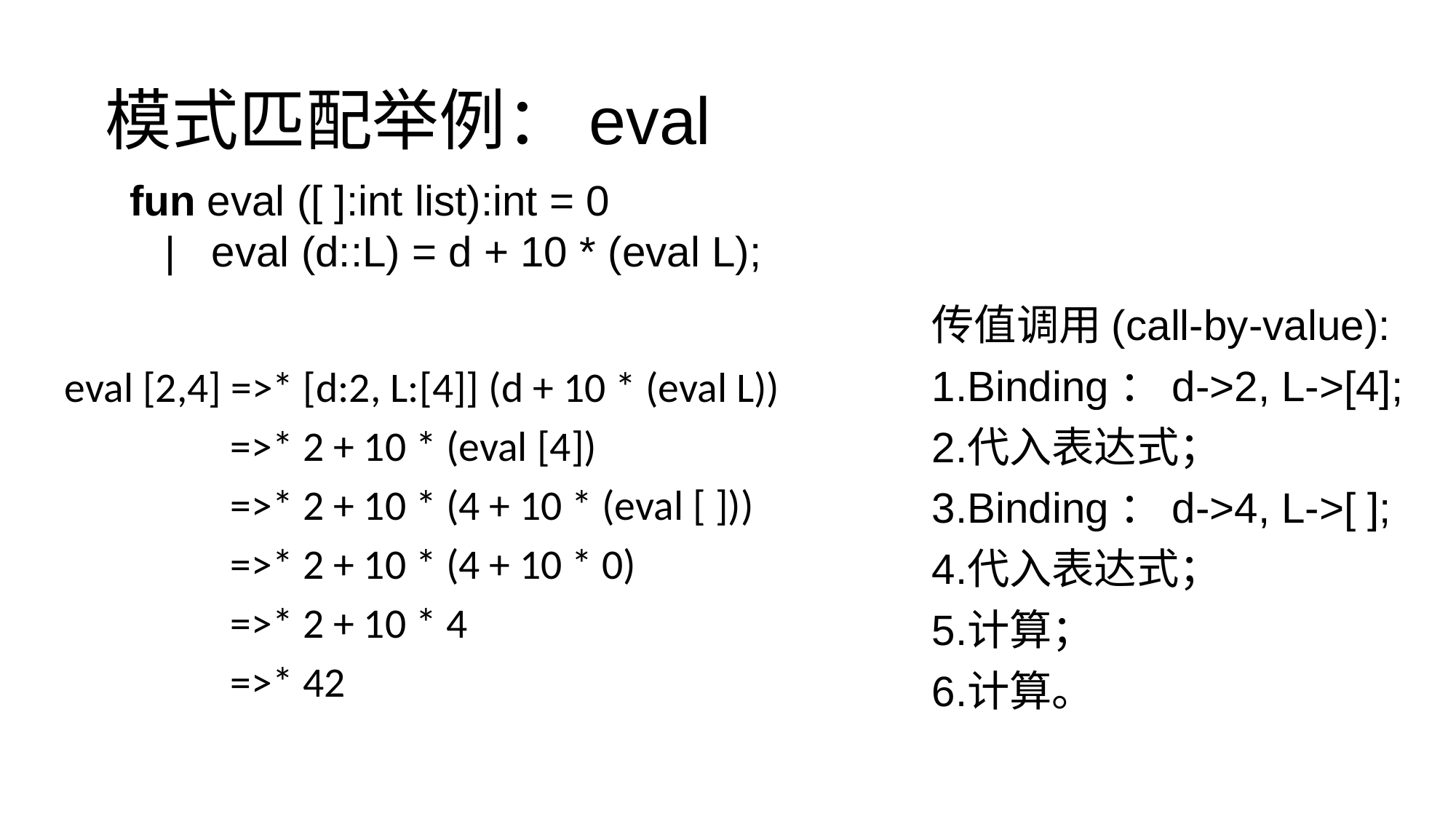

模式匹配举例：eval
fun eval ([ ]:int list):int = 0
   |   eval (d::L) = d + 10 * (eval L);
传值调用(call-by-value):
Binding：d->2, L->[4];
代入表达式；
Binding：d->4, L->[ ];
代入表达式；
计算；
计算。
eval [2,4] =>* [d:2, L:[4]] (d + 10 * (eval L))
	      =>* 2 + 10 * (eval [4])
	      =>* 2 + 10 * (4 + 10 * (eval [ ]))
	      =>* 2 + 10 * (4 + 10 * 0)
	      =>* 2 + 10 * 4
	      =>* 42